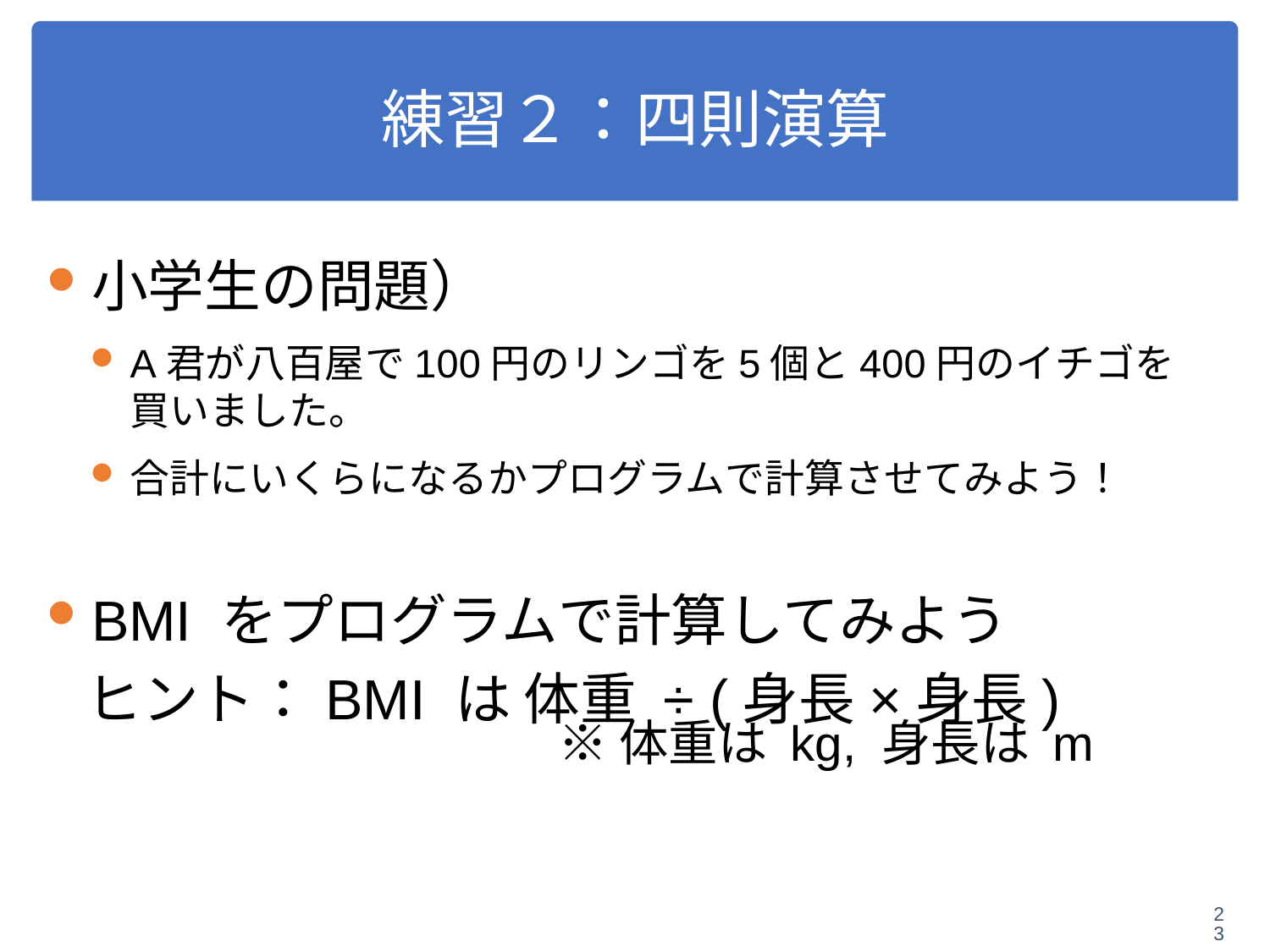

# 練習２：四則演算
小学生の問題）
A君が八百屋で100円のリンゴを5個と400円のイチゴを買いました。
合計にいくらになるかプログラムで計算させてみよう！

BMI をプログラムで計算してみよう
  ヒント：BMI は 体重 ÷ (身長×身長)

※体重は kg, 身長は m
23